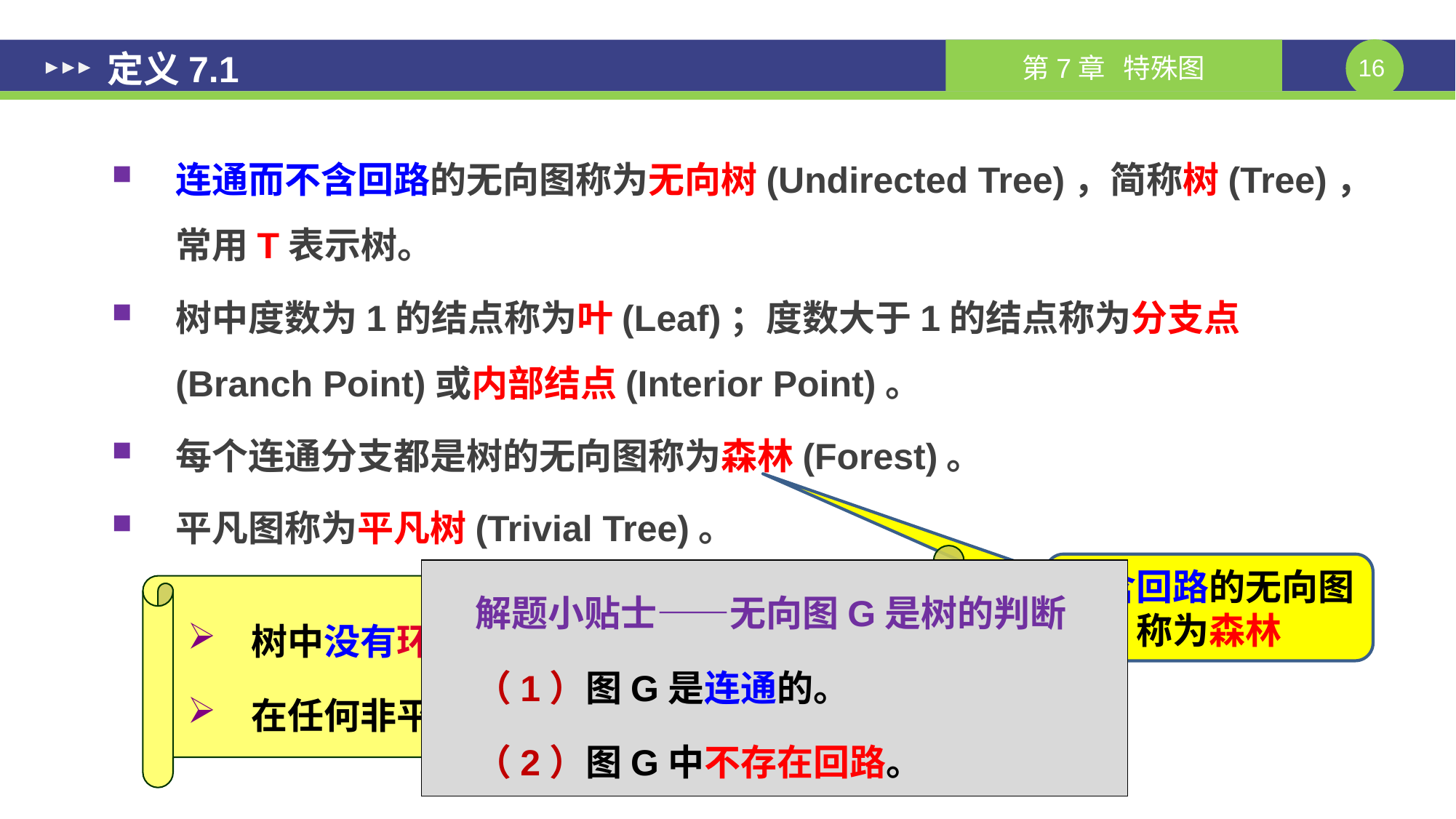

# 定义7.1
连通而不含回路的无向图称为无向树(Undirected Tree)，简称树(Tree)，常用T表示树。
树中度数为1的结点称为叶(Leaf)；度数大于1的结点称为分支点(Branch Point)或内部结点(Interior Point)。
每个连通分支都是树的无向图称为森林(Forest)。
平凡图称为平凡树(Trivial Tree)。

树中没有环和平行边，因此一定是简单图
在任何非平凡树中，都无度数为0的结点
不含回路的无向图称为森林
解题小贴士——无向图G是树的判断
（1）图G是连通的。
（2）图G中不存在回路。